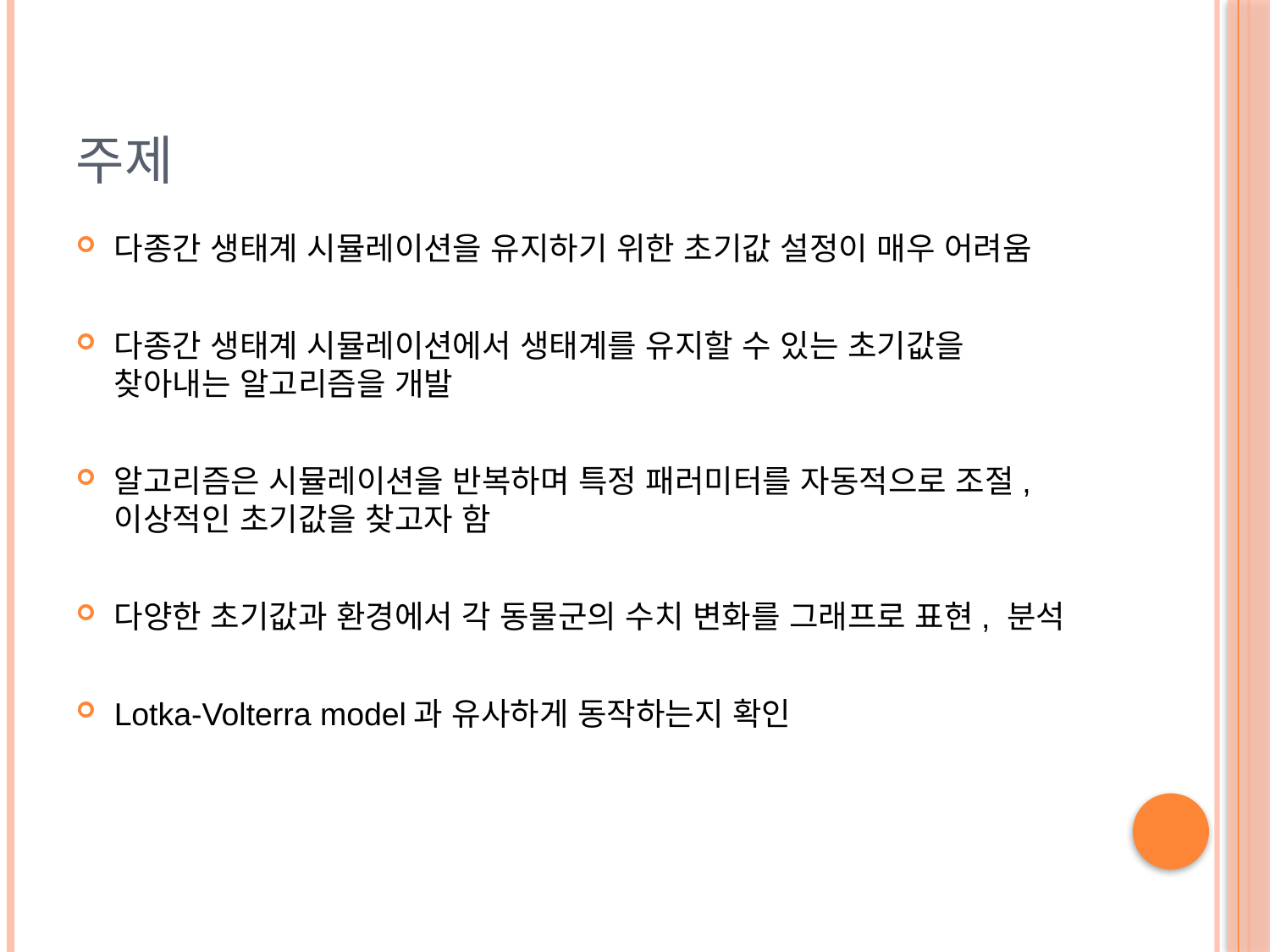

# 주제
다종간 생태계 시뮬레이션을 유지하기 위한 초기값 설정이 매우 어려움

다종간 생태계 시뮬레이션에서 생태계를 유지할 수 있는 초기값을 찾아내는 알고리즘을 개발

알고리즘은 시뮬레이션을 반복하며 특정 패러미터를 자동적으로 조절, 이상적인 초기값을 찾고자 함

다양한 초기값과 환경에서 각 동물군의 수치 변화를 그래프로 표현, 분석

Lotka-Volterra model과 유사하게 동작하는지 확인